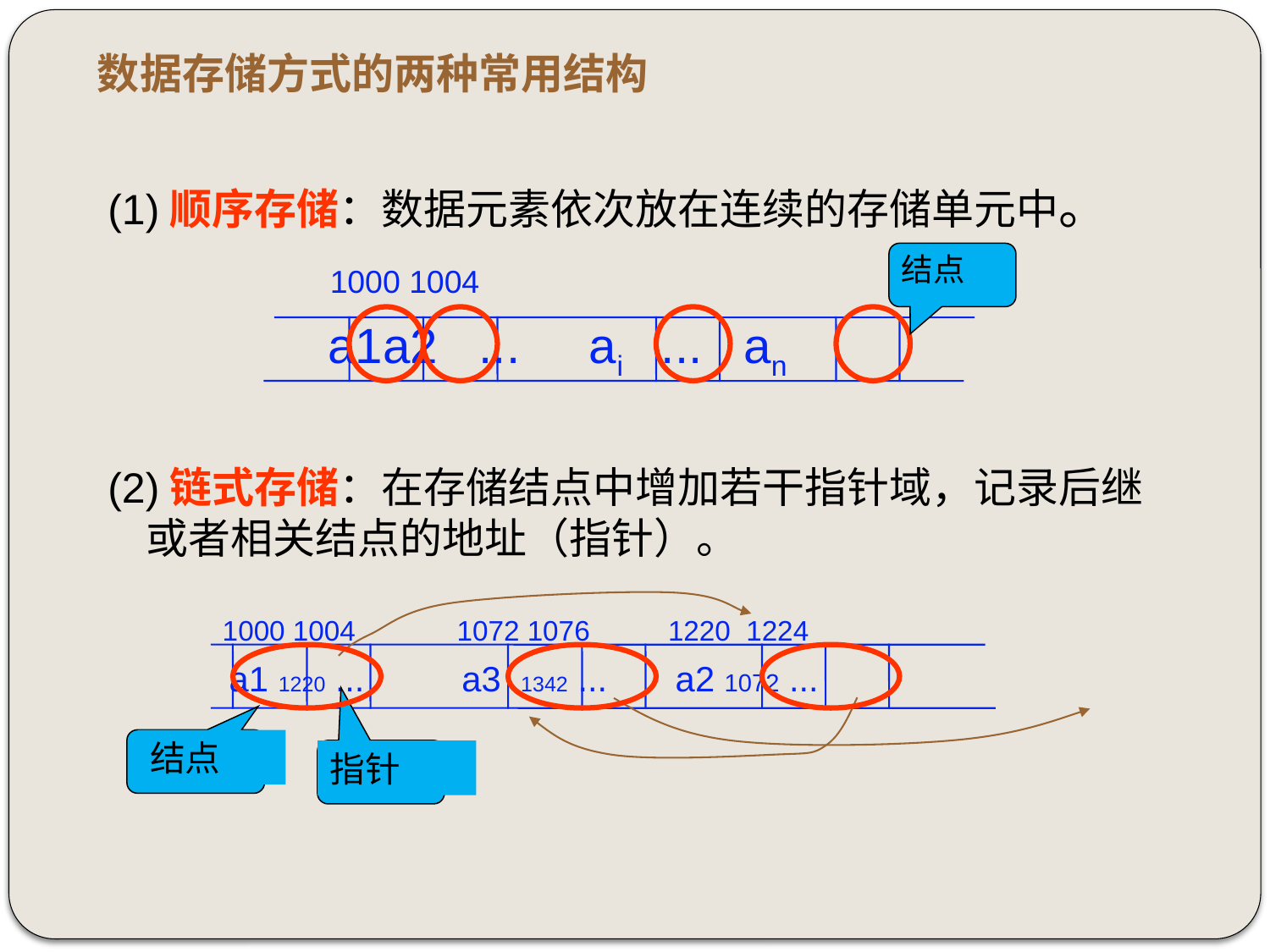

# 数据存储方式的两种常用结构
(1)顺序存储：数据元素依次放在连续的存储单元中。

                a1a2   ...     ai    ...   an

(2)链式存储：在存储结点中增加若干指针域，记录后继或者相关结点的地址（指针）。

          a1 1220 ...          a3  1342 ...       a2 1072 ...

结点
1000 1004

 1000 1004             1072 1076          1220  1224

结点

指针